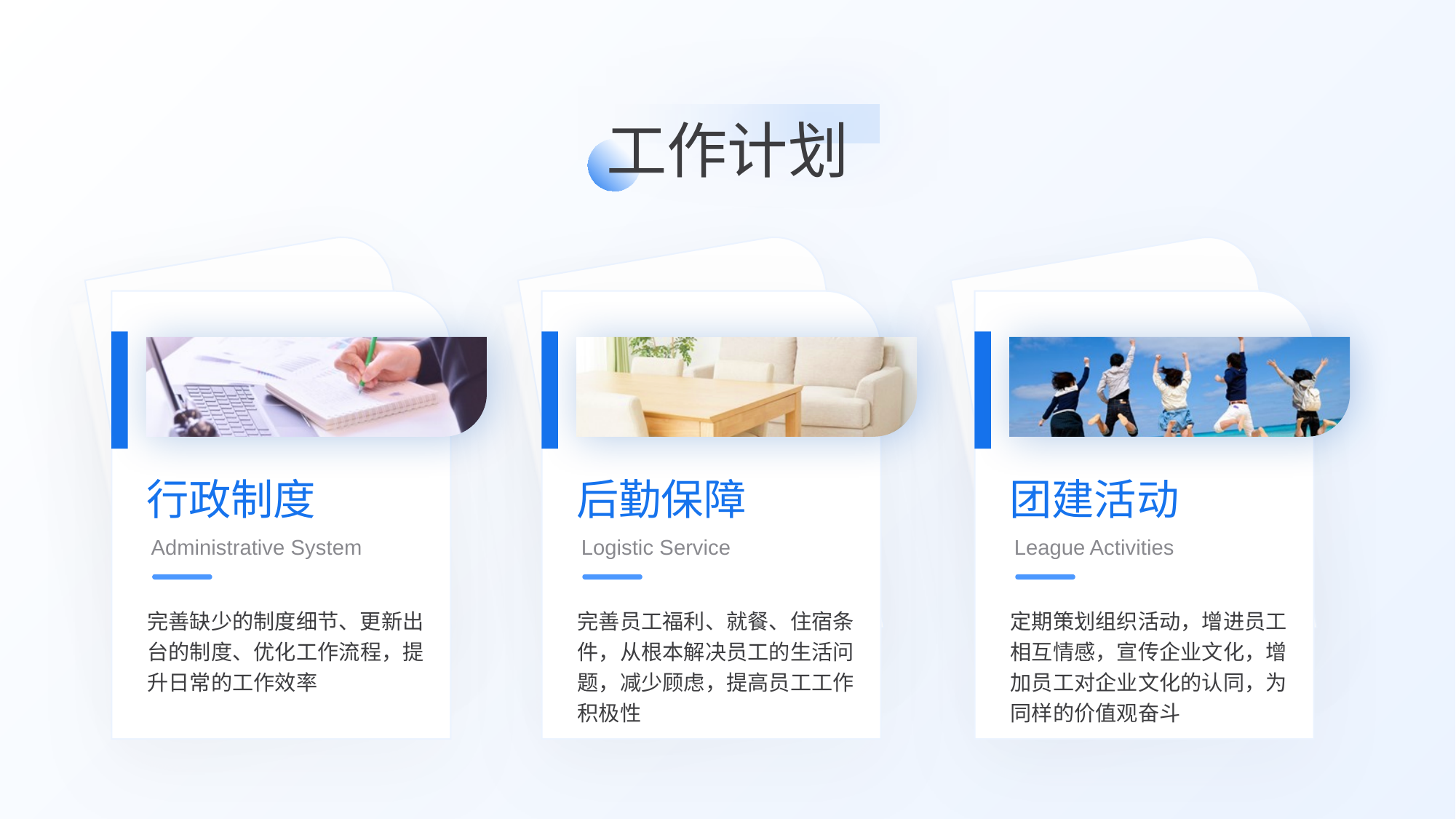

工作计划

行政制度
Administrative System

完善缺少的制度细节、更新出台的制度、优化工作流程，提升日常的工作效率

后勤保障
Logistic Service

完善员工福利、就餐、住宿条件，从根本解决员工的生活问题，减少顾虑，提高员工工作积极性

团建活动
League Activities

定期策划组织活动，增进员工相互情感，宣传企业文化，增加员工对企业文化的认同，为同样的价值观奋斗